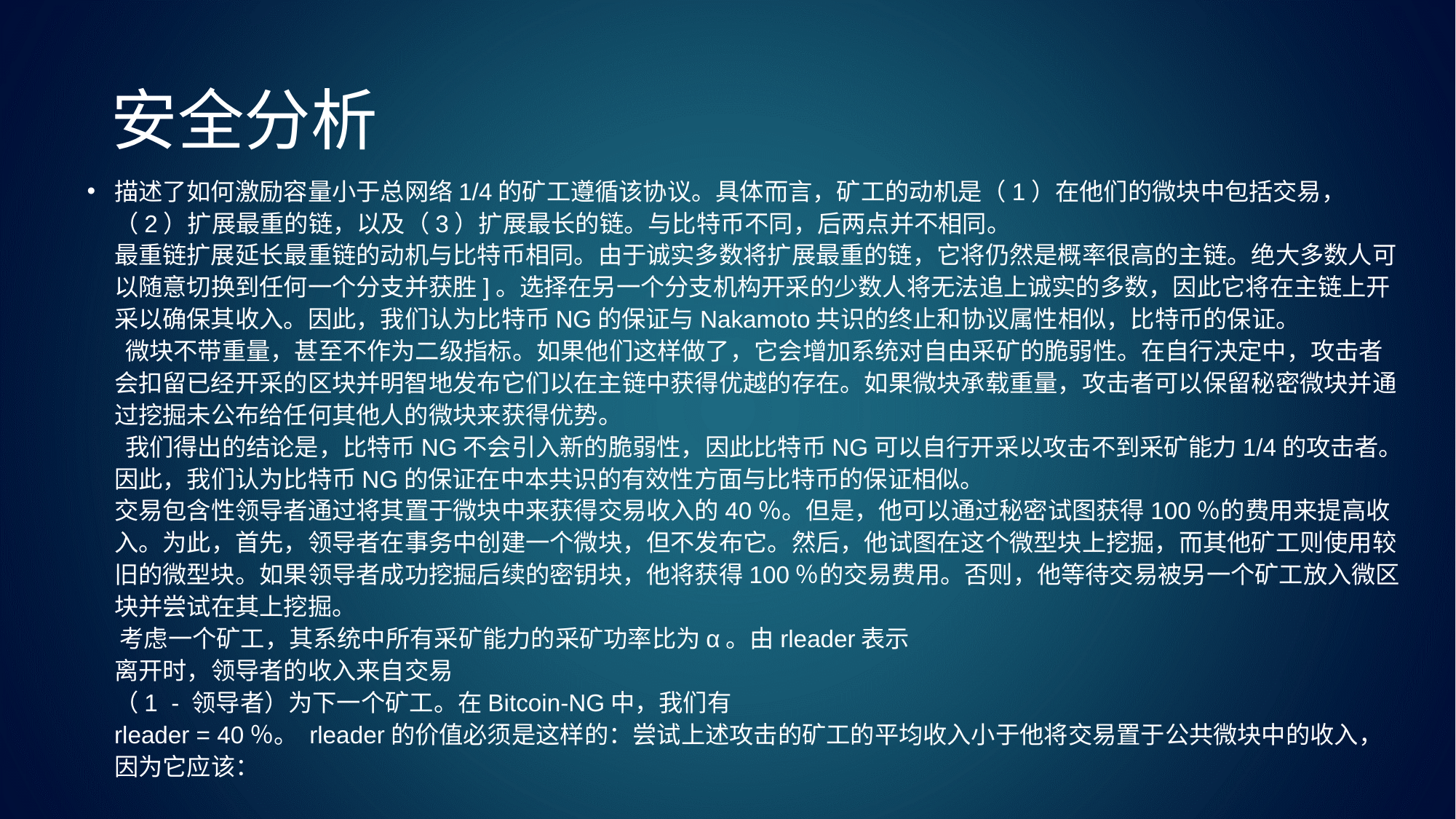

# 安全分析
描述了如何激励容量小于总网络1/4的矿工遵循该协议。具体而言，矿工的动机是（1）在他们的微块中包括交易，（2）扩展最重的链，以及（3）扩展最长的链。与比特币不同，后两点并不相同。
最重链扩展延长最重链的动机与比特币相同。由于诚实多数将扩展最重的链，它将仍然是概率很高的主链。绝大多数人可以随意切换到任何一个分支并获胜]。选择在另一个分支机构开采的少数人将无法追上诚实的多数，因此它将在主链上开采以确保其收入。因此，我们认为比特币NG的保证与Nakamoto共识的终止和协议属性相似，比特币的保证。
  微块不带重量，甚至不作为二级指标。如果他们这样做了，它会增加系统对自由采矿的脆弱性。在自行决定中，攻击者会扣留已经开采的区块并明智地发布它们以在主链中获得优越的存在。如果微块承载重量，攻击者可以保留秘密微块并通过挖掘未公布给任何其他人的微块来获得优势。
  我们得出的结论是，比特币NG不会引入新的脆弱性，因此比特币NG可以自行开采以攻击不到采矿能力1/4的攻击者。因此，我们认为比特币NG的保证在中本共识的有效性方面与比特币的保证相似。
交易包含性领导者通过将其置于微块中来获得交易收入的40％。但是，他可以通过秘密试图获得100％的费用来提高收入。为此，首先，领导者在事务中创建一个微块，但不发布它。然后，他试图在这个微型块上挖掘，而其他矿工则使用较旧的微型块。如果领导者成功挖掘后续的密钥块，他将获得100％的交易费用。否则，他等待交易被另一个矿工放入微区块并尝试在其上挖掘。
 考虑一个矿工，其系统中所有采矿能力的采矿功率比为α。由rleader表示
离开时，领导者的收入来自交易
（1  - 领导者）为下一个矿工。在Bitcoin-NG中，我们有
rleader = 40％。 rleader的价值必须是这样的：尝试上述攻击的矿工的平均收入小于他将交易置于公共微块中的收入，因为它应该：